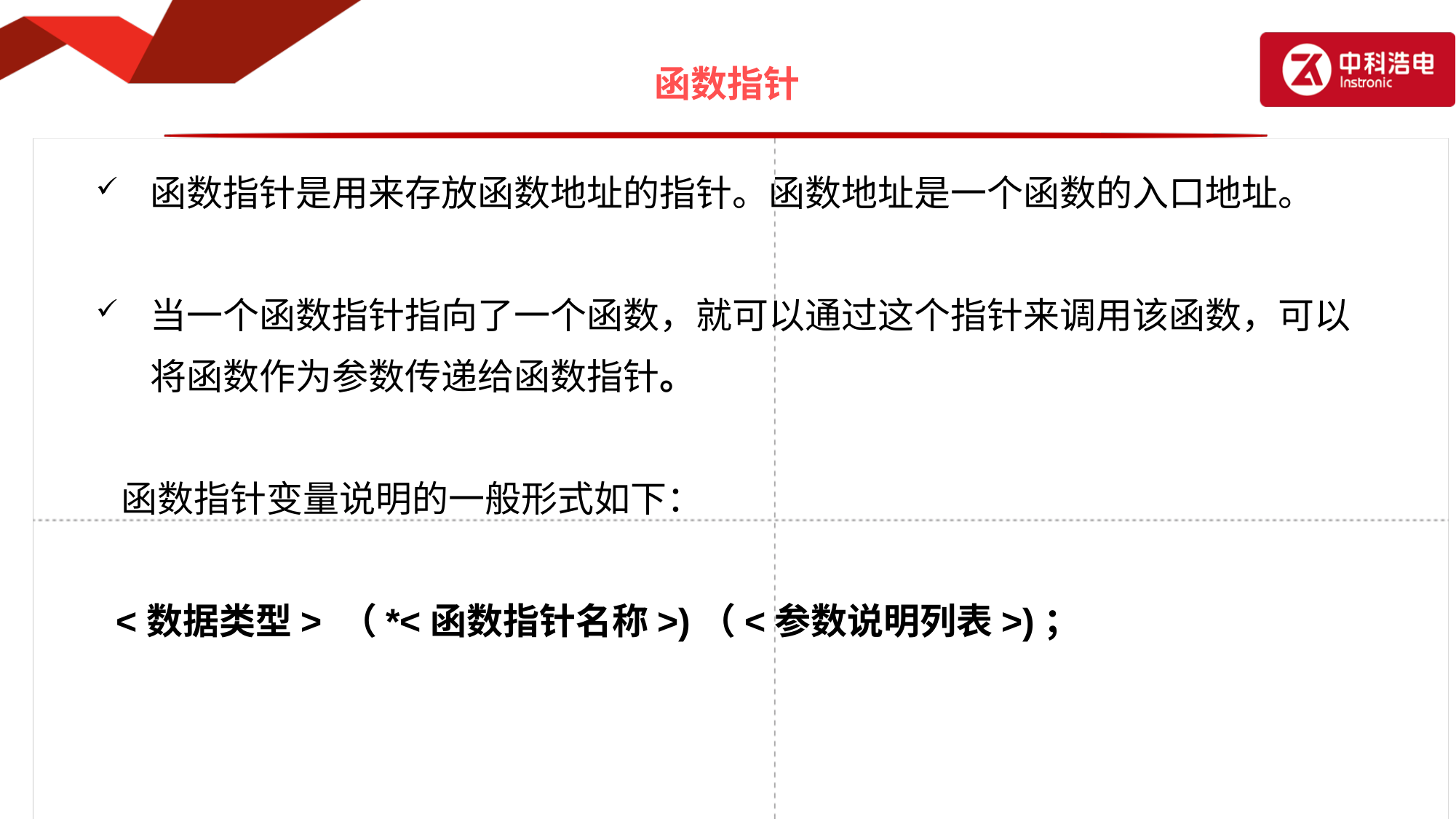

# 函数指针
函数指针是用来存放函数地址的指针。函数地址是一个函数的入口地址。

当一个函数指针指向了一个函数，就可以通过这个指针来调用该函数，可以将函数作为参数传递给函数指针。

  函数指针变量说明的一般形式如下：

  <数据类型> （*<函数指针名称>)（<参数说明列表>)；